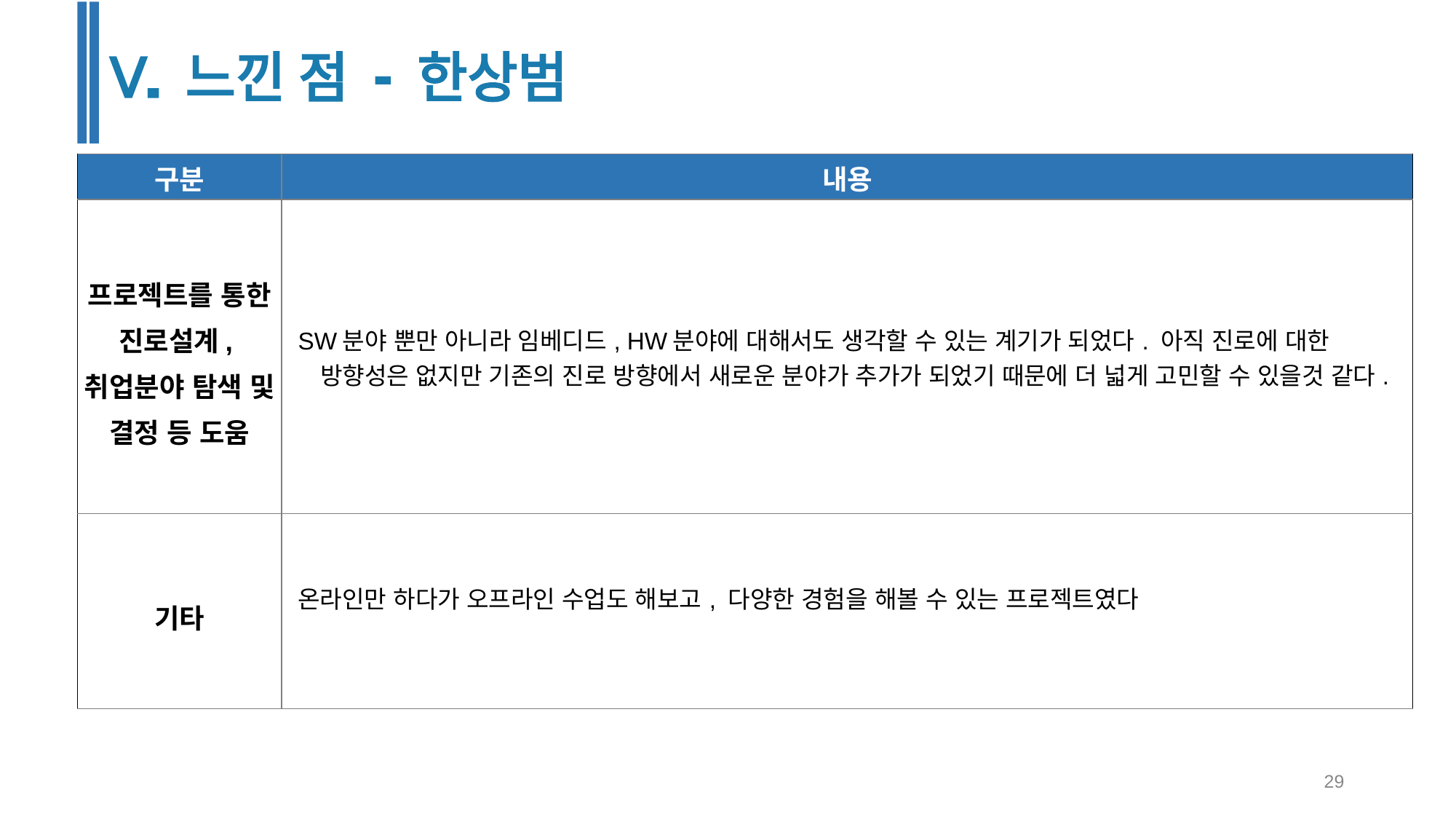

Ⅴ. 느낀 점 - 한상범
| 구분 | 내용 |
| --- | --- |
| 프로젝트를 통한 진로설계, 취업분야 탐색 및 결정 등 도움 | SW분야 뿐만 아니라 임베디드, HW분야에 대해서도 생각할 수 있는 계기가 되었다. 아직 진로에 대한 방향성은 없지만 기존의 진로 방향에서 새로운 분야가 추가가 되었기 때문에 더 넓게 고민할 수 있을것 같다. |
| 기타 | 온라인만 하다가 오프라인 수업도 해보고, 다양한 경험을 해볼 수 있는 프로젝트였다 |
29